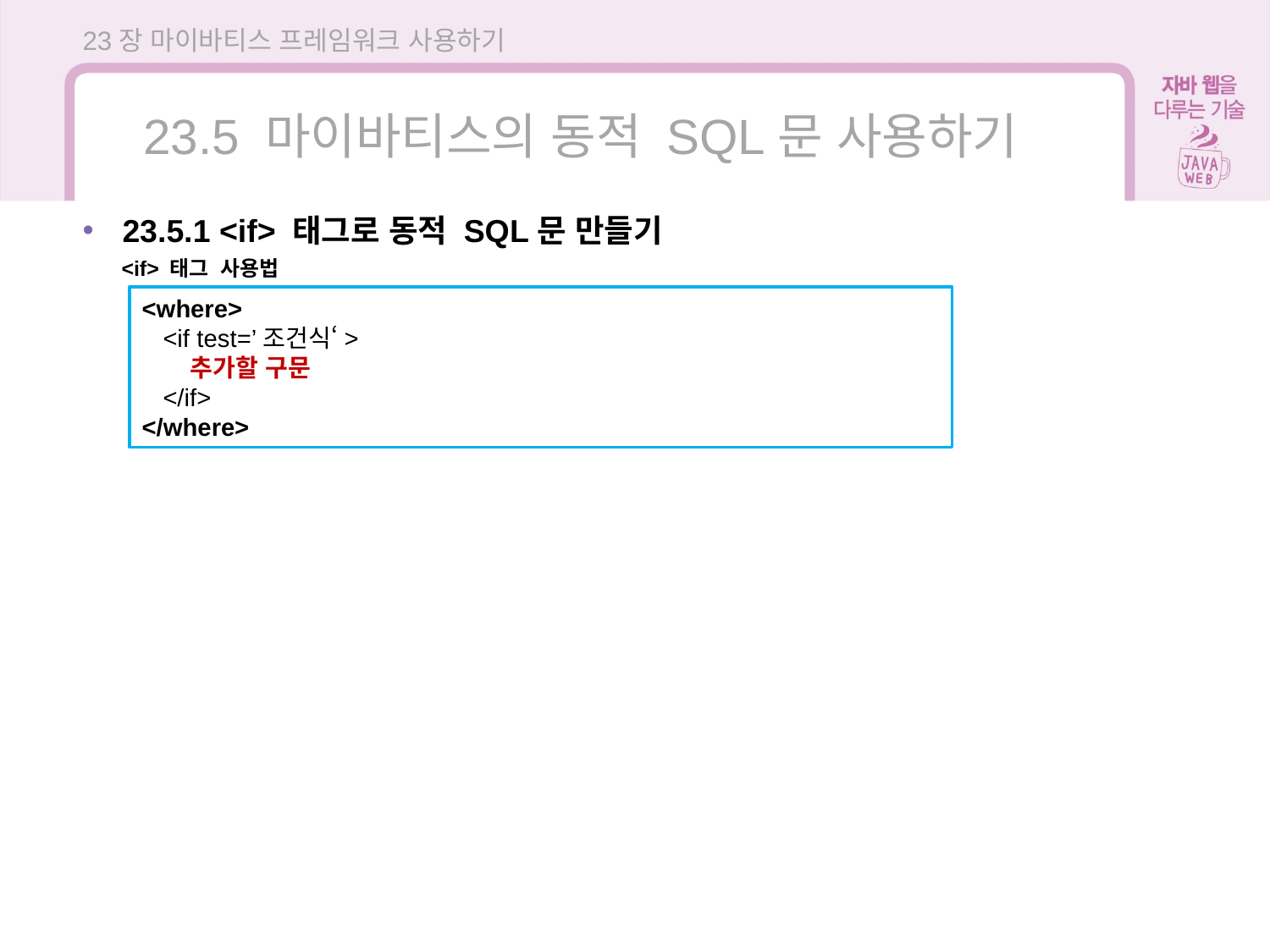

23장 마이바티스 프레임워크 사용하기
23.5 마이바티스의 동적 SQL문 사용하기
23.5.1 <if> 태그로 동적 SQL문 만들기
<if> 태그  사용법
<where>
   <if test=’조건식‘>
      추가할 구문
   </if>
</where>